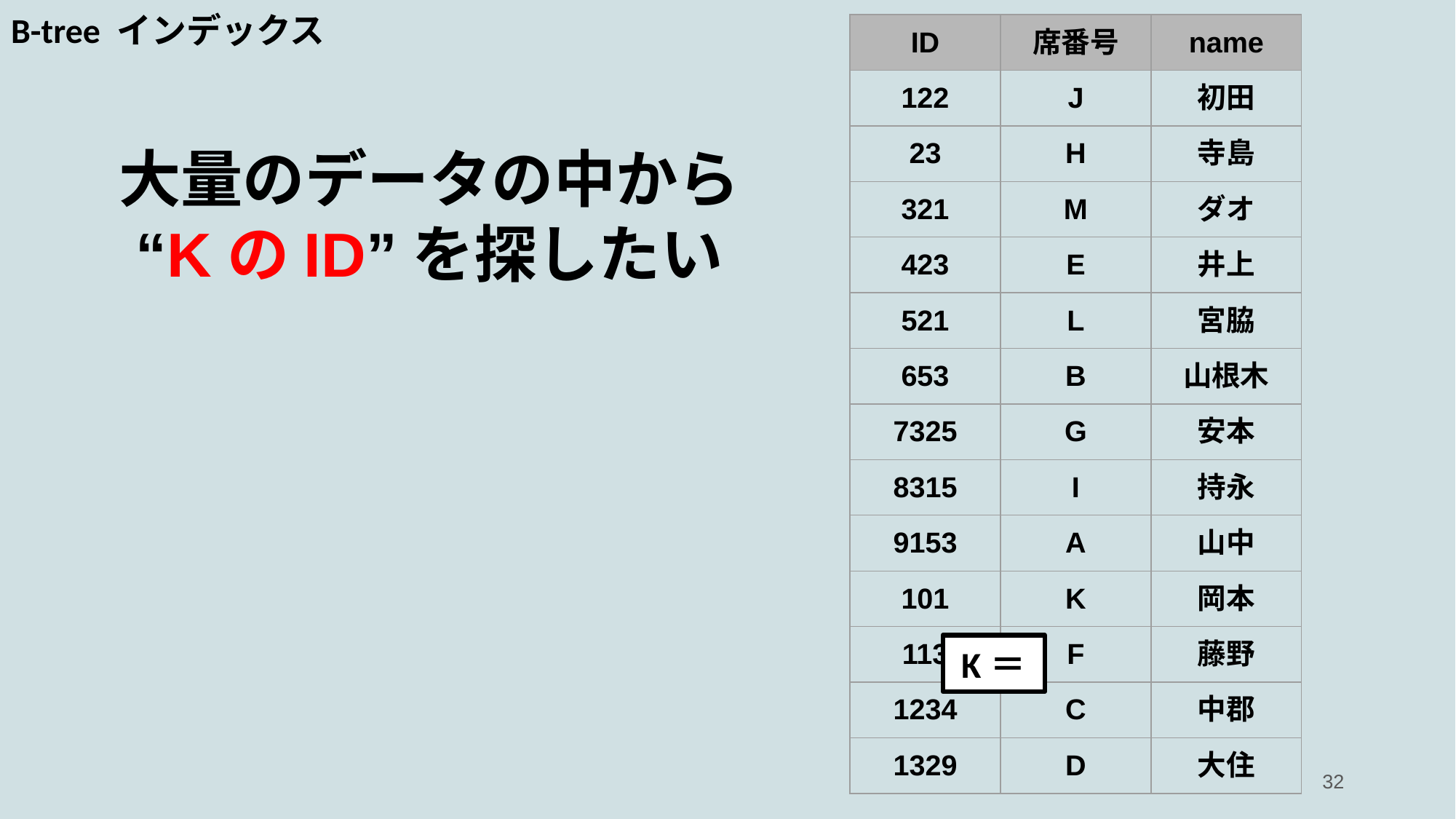

B-tree インデックス
大量のデータの中から
“KのID”を探したい

| ID | 席番号 | name |
| --- | --- | --- |
| 122 | J | 初田 |
| 23 | H | 寺島 |
| 321 | M | ダオ |
| 423 | E | 井上 |
| 521 | L | 宮脇 |
| 653 | B | 山根木 |
| 7325 | G | 安本 |
| 8315 | I | 持永 |
| 9153 | A | 山中 |
| 101 | K | 岡本 |
| 113 | F | 藤野 |
| 1234 | C | 中郡 |
| 1329 | D | 大住 |
K＝
32